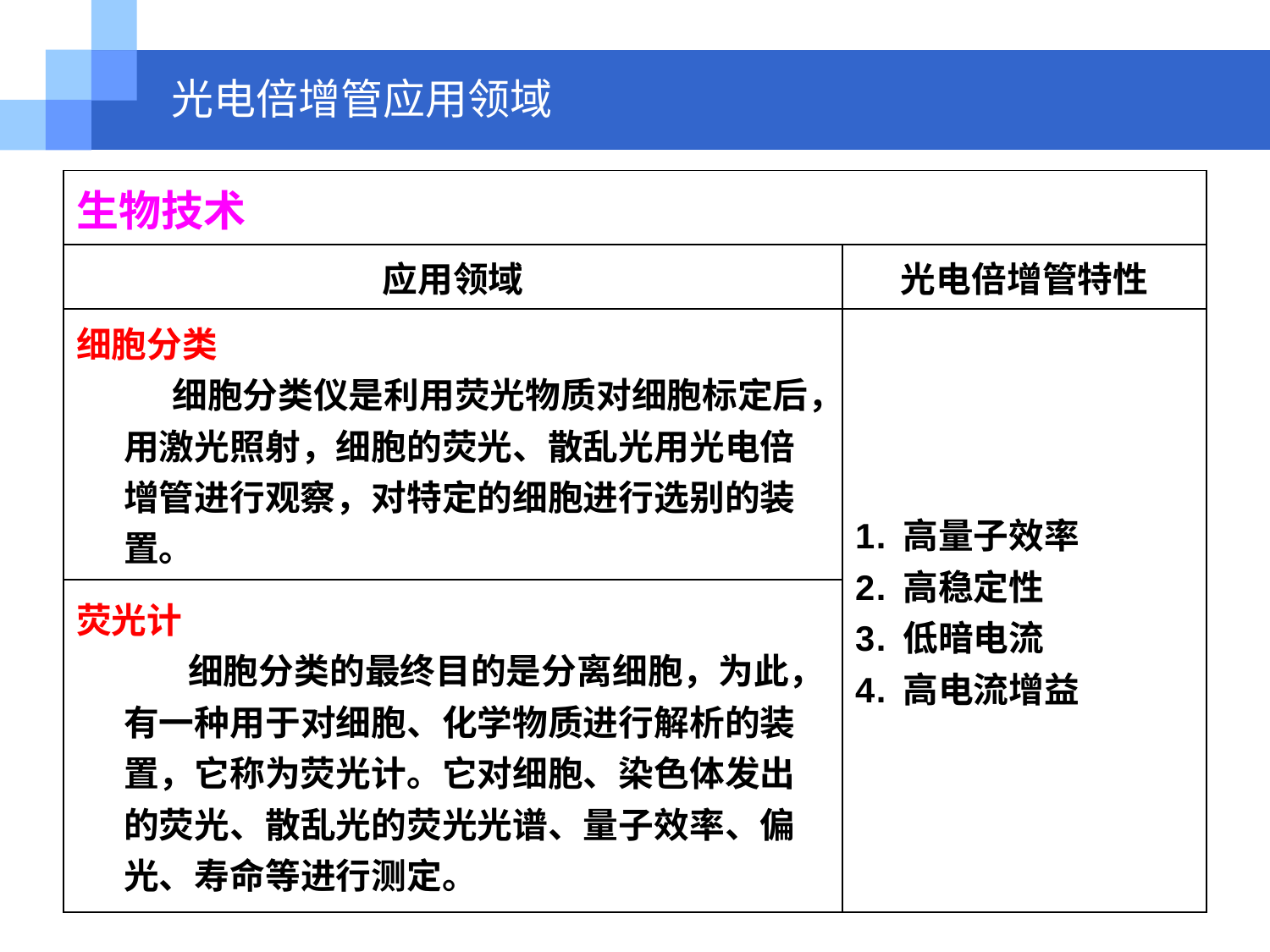

# 光电倍增管应用领域
| 生物技术 |  |
| --- | --- |
| 应用领域 | 光电倍增管特性 |
| 细胞分类 细胞分类仪是利用荧光物质对细胞标定后，用激光照射，细胞的荧光、散乱光用光电倍增管进行观察，对特定的细胞进行选别的装置。 | 高量子效率 高稳定性 低暗电流 高电流增益 |
| 荧光计 细胞分类的最终目的是分离细胞，为此，有一种用于对细胞、化学物质进行解析的装置，它称为荧光计。它对细胞、染色体发出的荧光、散乱光的荧光光谱、量子效率、偏光、寿命等进行测定。 |  |